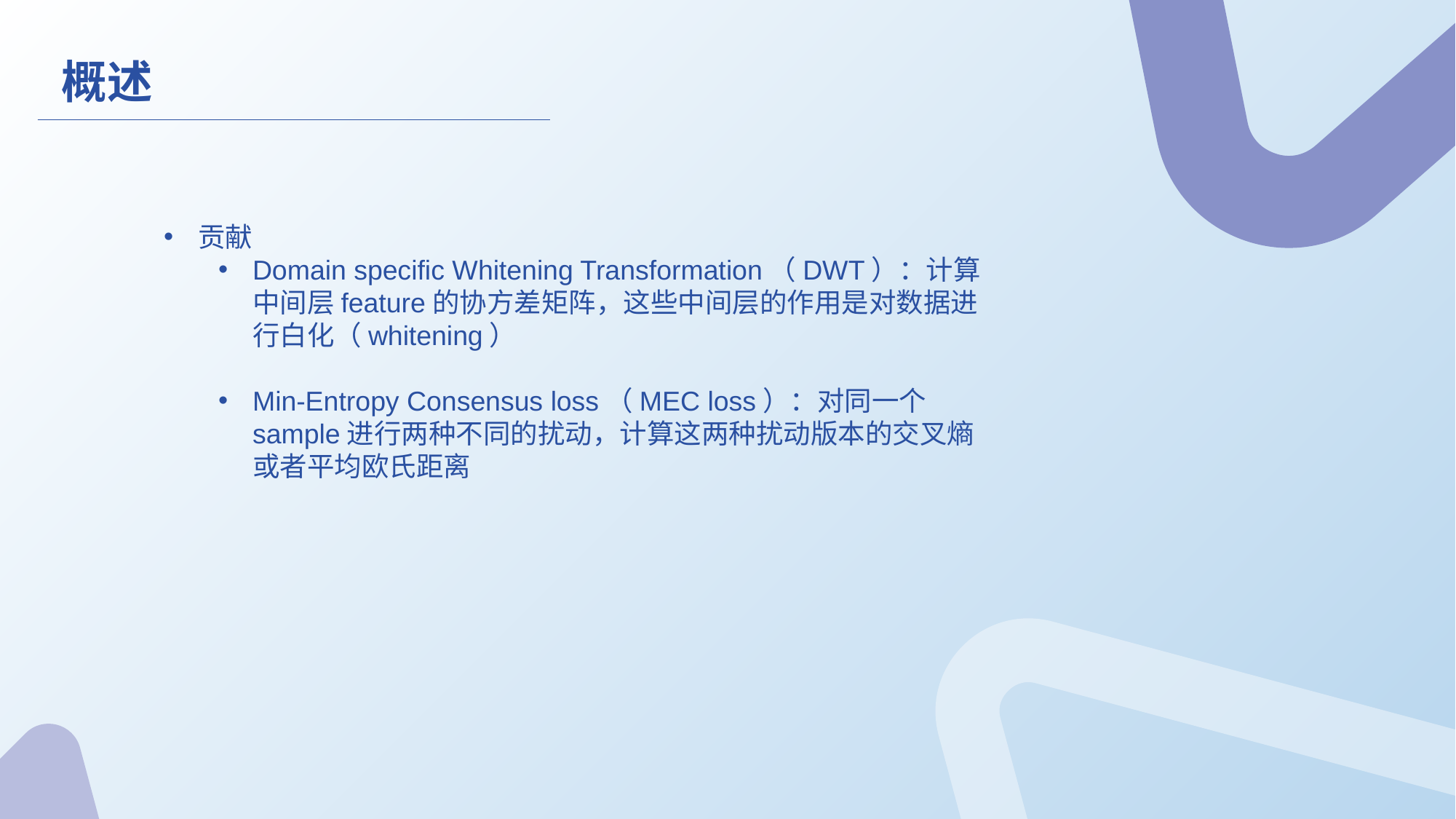

概述
贡献
Domain specific Whitening Transformation（DWT）：计算中间层feature的协方差矩阵，这些中间层的作用是对数据进行白化（whitening）

Min-Entropy Consensus loss（MEC loss）：对同一个sample进行两种不同的扰动，计算这两种扰动版本的交叉熵或者平均欧氏距离